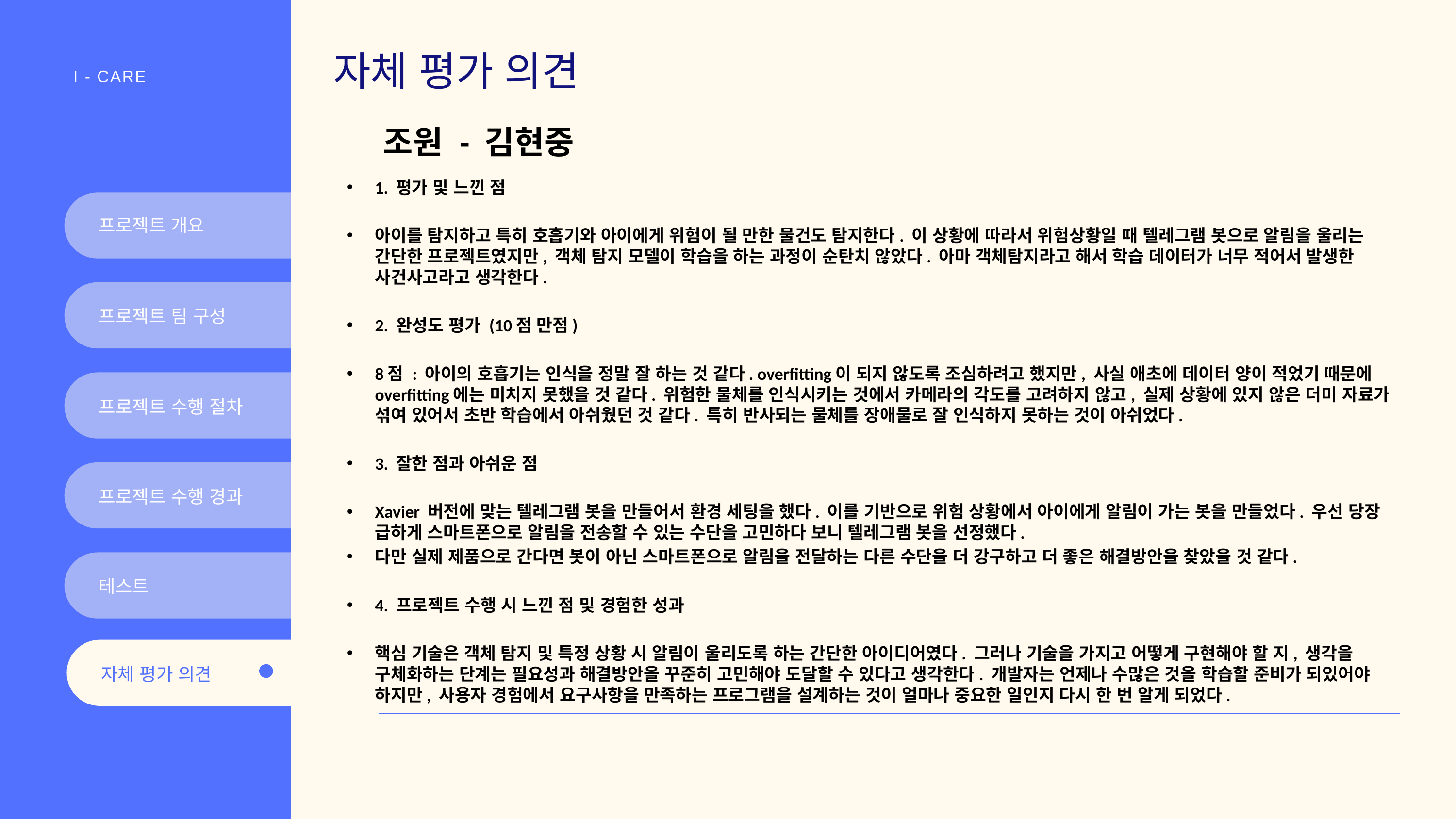

자체 평가 의견
I - CARE
조원 - 김현중
1. 평가 및 느낀 점

아이를 탐지하고 특히 호흡기와 아이에게 위험이 될 만한 물건도 탐지한다. 이 상황에 따라서 위험상황일 때 텔레그램 봇으로 알림을 울리는 간단한 프로젝트였지만, 객체 탐지 모델이 학습을 하는 과정이 순탄치 않았다. 아마 객체탐지라고 해서 학습 데이터가 너무 적어서 발생한 사건사고라고 생각한다.

2. 완성도 평가 (10점 만점)

8점 : 아이의 호흡기는 인식을 정말 잘 하는 것 같다. overfitting이 되지 않도록 조심하려고 했지만, 사실 애초에 데이터 양이 적었기 때문에 overfitting에는 미치지 못했을 것 같다. 위험한 물체를 인식시키는 것에서 카메라의 각도를 고려하지 않고, 실제 상황에 있지 않은 더미 자료가 섞여 있어서 초반 학습에서 아쉬웠던 것 같다. 특히 반사되는 물체를 장애물로 잘 인식하지 못하는 것이 아쉬었다.

3. 잘한 점과 아쉬운 점

Xavier 버전에 맞는 텔레그램 봇을 만들어서 환경 세팅을 했다. 이를 기반으로 위험 상황에서 아이에게 알림이 가는 봇을 만들었다. 우선 당장 급하게 스마트폰으로 알림을 전송할 수 있는 수단을 고민하다 보니 텔레그램 봇을 선정했다.
다만 실제 제품으로 간다면 봇이 아닌 스마트폰으로 알림을 전달하는 다른 수단을 더 강구하고 더 좋은 해결방안을 찾았을 것 같다.

4. 프로젝트 수행 시 느낀 점 및 경험한 성과

핵심 기술은 객체 탐지 및 특정 상황 시 알림이 울리도록 하는 간단한 아이디어였다. 그러나 기술을 가지고 어떻게 구현해야 할 지, 생각을 구체화하는 단계는 필요성과 해결방안을 꾸준히 고민해야 도달할 수 있다고 생각한다. 개발자는 언제나 수많은 것을 학습할 준비가 되있어야 하지만, 사용자 경험에서 요구사항을 만족하는 프로그램을 설계하는 것이 얼마나 중요한 일인지 다시 한 번 알게 되었다.

프로젝트 개요

프로젝트 팀 구성

프로젝트 수행 절차

프로젝트 수행 경과

테스트

자체 평가 의견